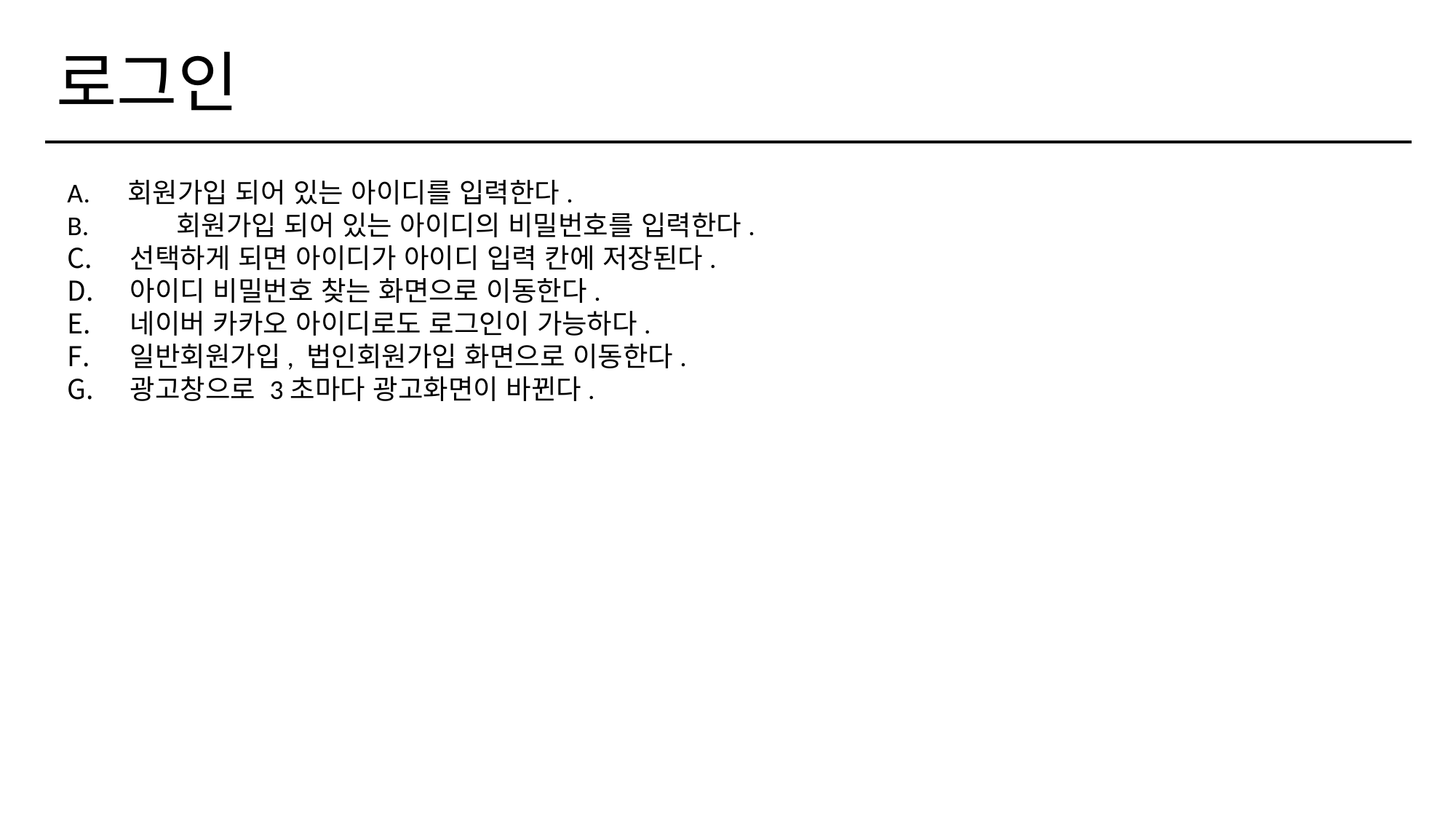

# 로그인
A.     회원가입 되어 있는 아이디를 입력한다.
B.	회원가입 되어 있는 아이디의 비밀번호를 입력한다.
  선택하게 되면 아이디가 아이디 입력 칸에 저장된다.
  아이디 비밀번호 찾는 화면으로 이동한다.
  네이버 카카오 아이디로도 로그인이 가능하다.
  일반회원가입, 법인회원가입 화면으로 이동한다.
  광고창으로 3초마다 광고화면이 바뀐다.